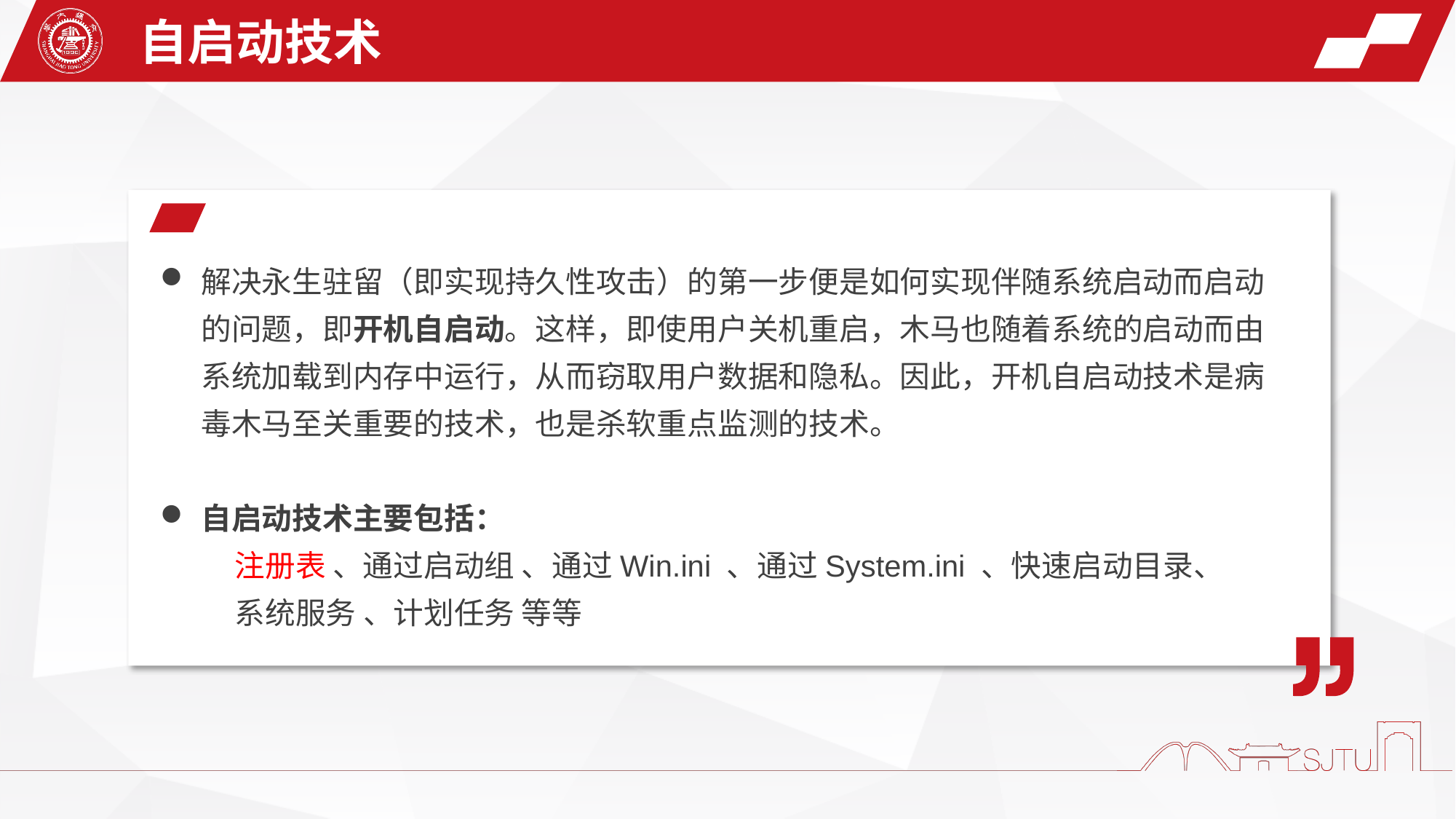

自启动技术

解决永生驻留（即实现持久性攻击）的第一步便是如何实现伴随系统启动而启动的问题，即开机自启动。这样，即使用户关机重启，木马也随着系统的启动而由系统加载到内存中运行，从而窃取用户数据和隐私。因此，开机自启动技术是病毒木马至关重要的技术，也是杀软重点监测的技术。

自启动技术主要包括：
          注册表 、通过启动组 、通过Win.ini 、通过System.ini 、快速启动目录、
          系统服务 、计划任务 等等